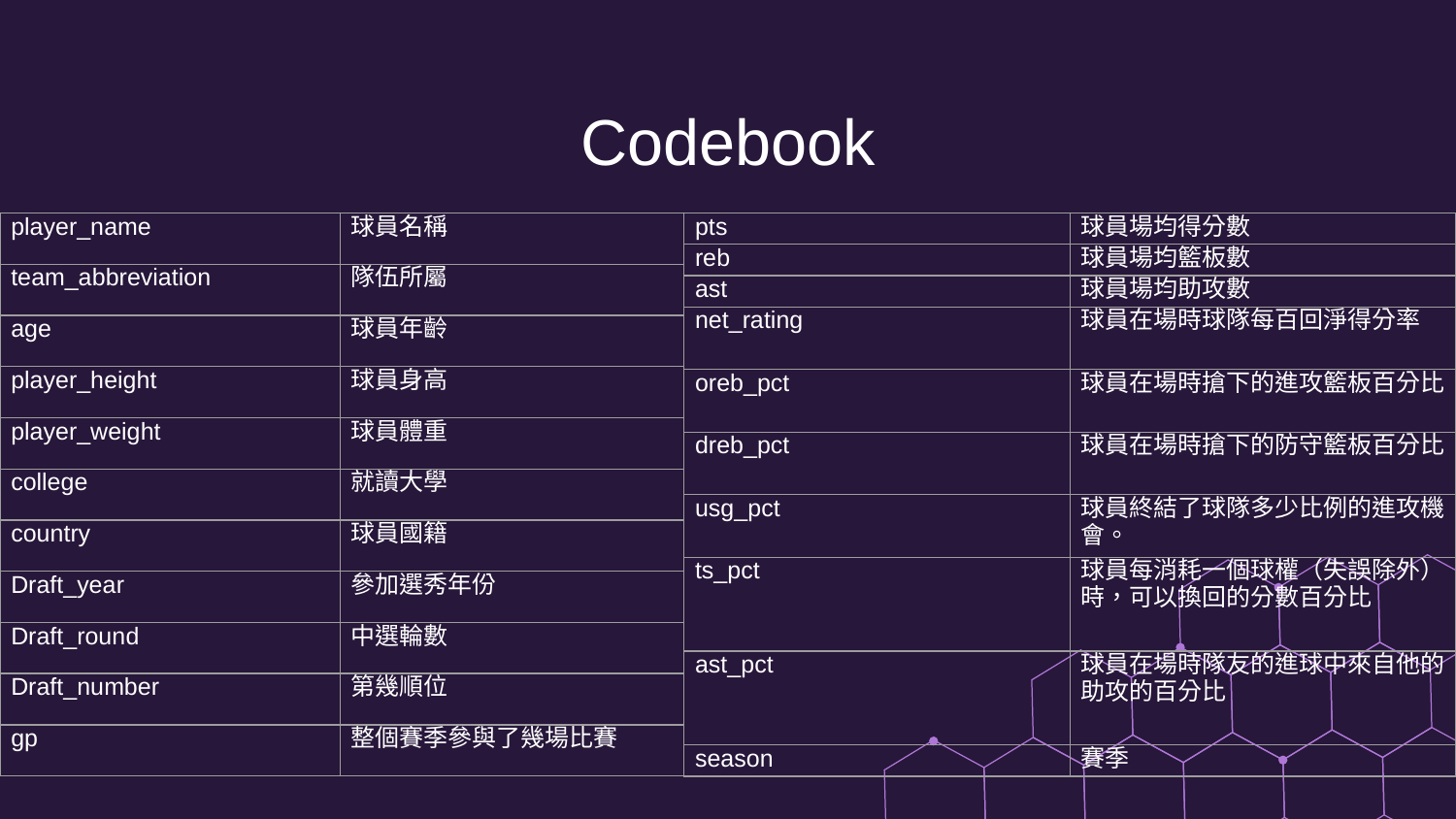

# Codebook
| player\_name | 球員名稱 |
| --- | --- |
| team\_abbreviation | 隊伍所屬 |
| age | 球員年齡 |
| player\_height | 球員身高 |
| player\_weight | 球員體重 |
| college | 就讀大學 |
| country | 球員國籍 |
| Draft\_year | 參加選秀年份 |
| Draft\_round | 中選輪數 |
| Draft\_number | 第幾順位 |
| gp | 整個賽季參與了幾場比賽 |
| pts | 球員場均得分數 |
| --- | --- |
| reb | 球員場均籃板數 |
| ast | 球員場均助攻數 |
| net\_rating | 球員在場時球隊每百回淨得分率 |
| oreb\_pct | 球員在場時搶下的進攻籃板百分比 |
| dreb\_pct | 球員在場時搶下的防守籃板百分比 |
| usg\_pct | 球員終結了球隊多少比例的進攻機會。 |
| ts\_pct | 球員每消耗一個球權（失誤除外）時，可以換回的分數百分比 |
| ast\_pct | 球員在場時隊友的進球中來自他的助攻的百分比 |
| season | 賽季 |